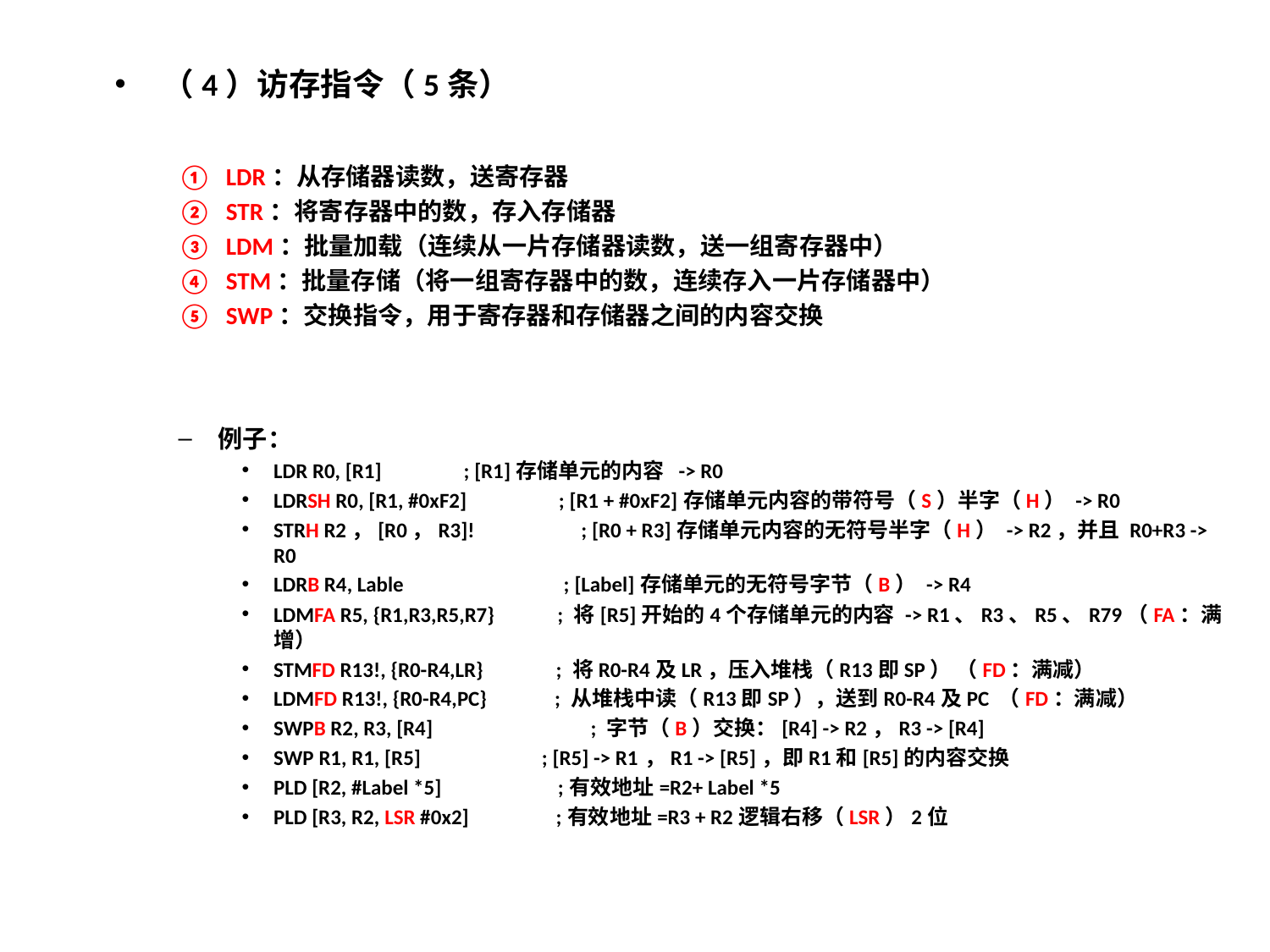

（4）访存指令（5条）

LDR：从存储器读数，送寄存器
STR：将寄存器中的数，存入存储器
LDM：批量加载（连续从一片存储器读数，送一组寄存器中）
STM：批量存储（将一组寄存器中的数，连续存入一片存储器中）
SWP：交换指令，用于寄存器和存储器之间的内容交换

例子：
LDR R0, [R1] 	             ; [R1]存储单元的内容  -> R0
LDRSH R0, [R1, #0xF2]                   ; [R1 + #0xF2]存储单元内容的带符号（S）半字（H） -> R0
STRH R2，[R0，R3]!                      ; [R0 + R3]存储单元内容的无符号半字（H） -> R2，并且 R0+R3 -> R0
LDRB R4, Lable                                 ; [Label]存储单元的无符号字节（B） -> R4
LDMFA R5, {R1,R3,R5,R7}             ; 将[R5]开始的4个存储单元的内容 -> R1、R3、R5、R79（FA：满增）
STMFD R13!, {R0-R4,LR}               ; 将R0-R4及LR，压入堆栈（R13即SP） （FD：满减）
LDMFD R13!, {R0-R4,PC}              ; 从堆栈中读（R13即SP），送到R0-R4及PC （FD：满减）
SWPB R2, R3, [R4]           	             ; 字节（B）交换：[R4] -> R2，R3 -> [R4]
SWP R1, R1, [R5]                         ; [R5] -> R1，R1 -> [R5]，即R1和[R5]的内容交换
PLD [R2, #Label *5]                        ;有效地址=R2+ Label *5
PLD [R3, R2, LSR #0x2]                  ;有效地址=R3 + R2逻辑右移（LSR）2位